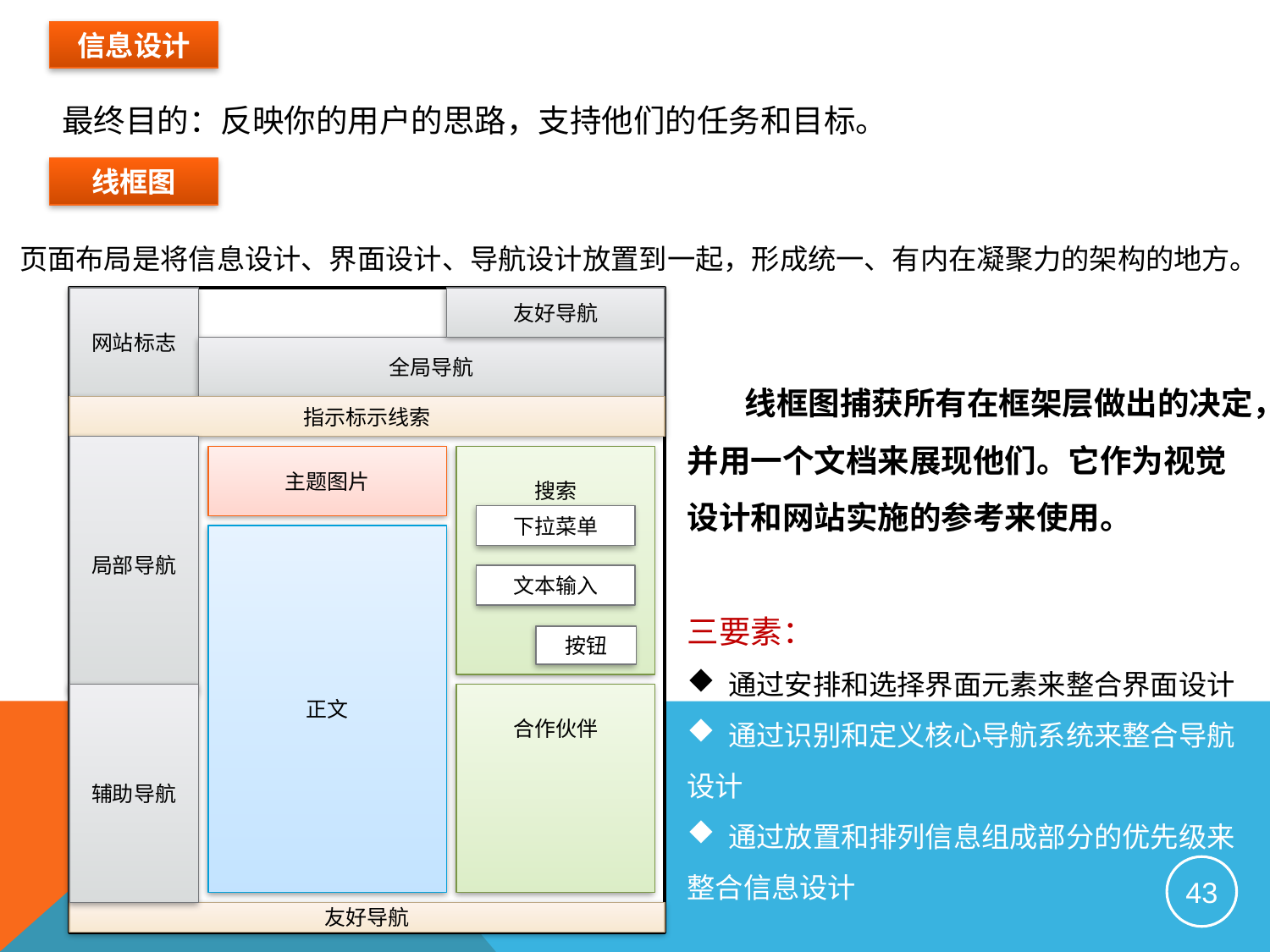

信息设计
最终目的：反映你的用户的思路，支持他们的任务和目标。
线框图
页面布局是将信息设计、界面设计、导航设计放置到一起，形成统一、有内在凝聚力的架构的地方。

网站标志
友好导航
全局导航
       线框图捕获所有在框架层做出的决定，并用一个文档来展现他们。它作为视觉设计和网站实施的参考来使用。

三要素：
 通过安排和选择界面元素来整合界面设计
 通过识别和定义核心导航系统来整合导航设计
 通过放置和排列信息组成部分的优先级来整合信息设计
指示标示线索
局部导航
主题图片
搜索

下拉菜单
正文
文本输入
按钮
辅助导航
合作伙伴

43
友好导航